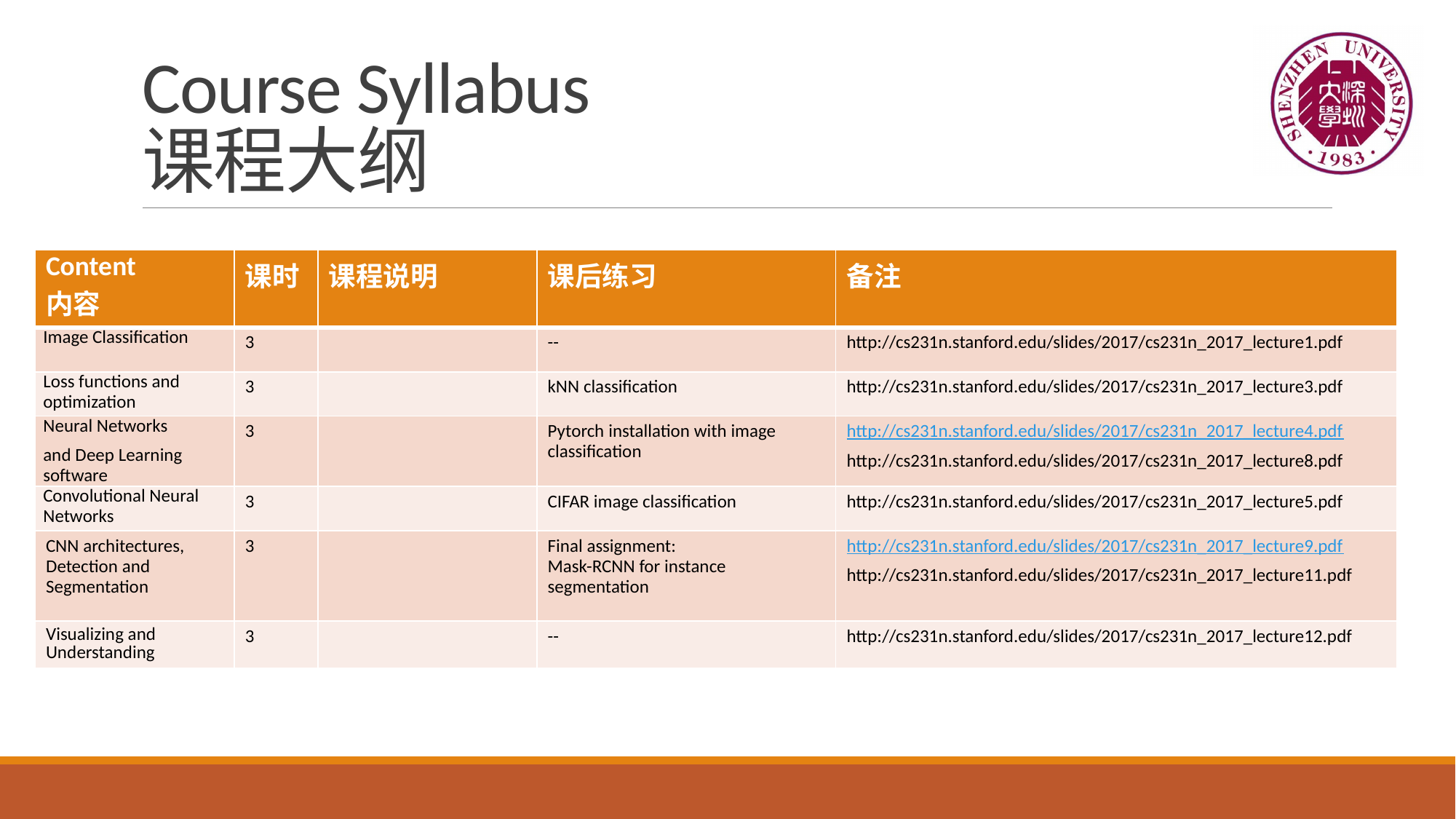

# Course Syllabus 课程大纲

| Content 内容 | 课时 | 课程说明 | 课后练习 | 备注 |
| --- | --- | --- | --- | --- |
| Image Classification | 3 |  | -- | http://cs231n.stanford.edu/slides/2017/cs231n\_2017\_lecture1.pdf |
| Loss functions and optimization | 3 |  | kNN classification | http://cs231n.stanford.edu/slides/2017/cs231n\_2017\_lecture3.pdf |
| Neural Networks and Deep Learning software | 3 |  | Pytorch installation with image classification | http://cs231n.stanford.edu/slides/2017/cs231n\_2017\_lecture4.pdf http://cs231n.stanford.edu/slides/2017/cs231n\_2017\_lecture8.pdf |
| Convolutional Neural Networks | 3 |  | CIFAR image classification | http://cs231n.stanford.edu/slides/2017/cs231n\_2017\_lecture5.pdf |
| CNN architectures, Detection and Segmentation | 3 |  | Final assignment: Mask-RCNN for instance segmentation | http://cs231n.stanford.edu/slides/2017/cs231n\_2017\_lecture9.pdf http://cs231n.stanford.edu/slides/2017/cs231n\_2017\_lecture11.pdf |
| Visualizing and Understanding | 3 |  | -- | http://cs231n.stanford.edu/slides/2017/cs231n\_2017\_lecture12.pdf |